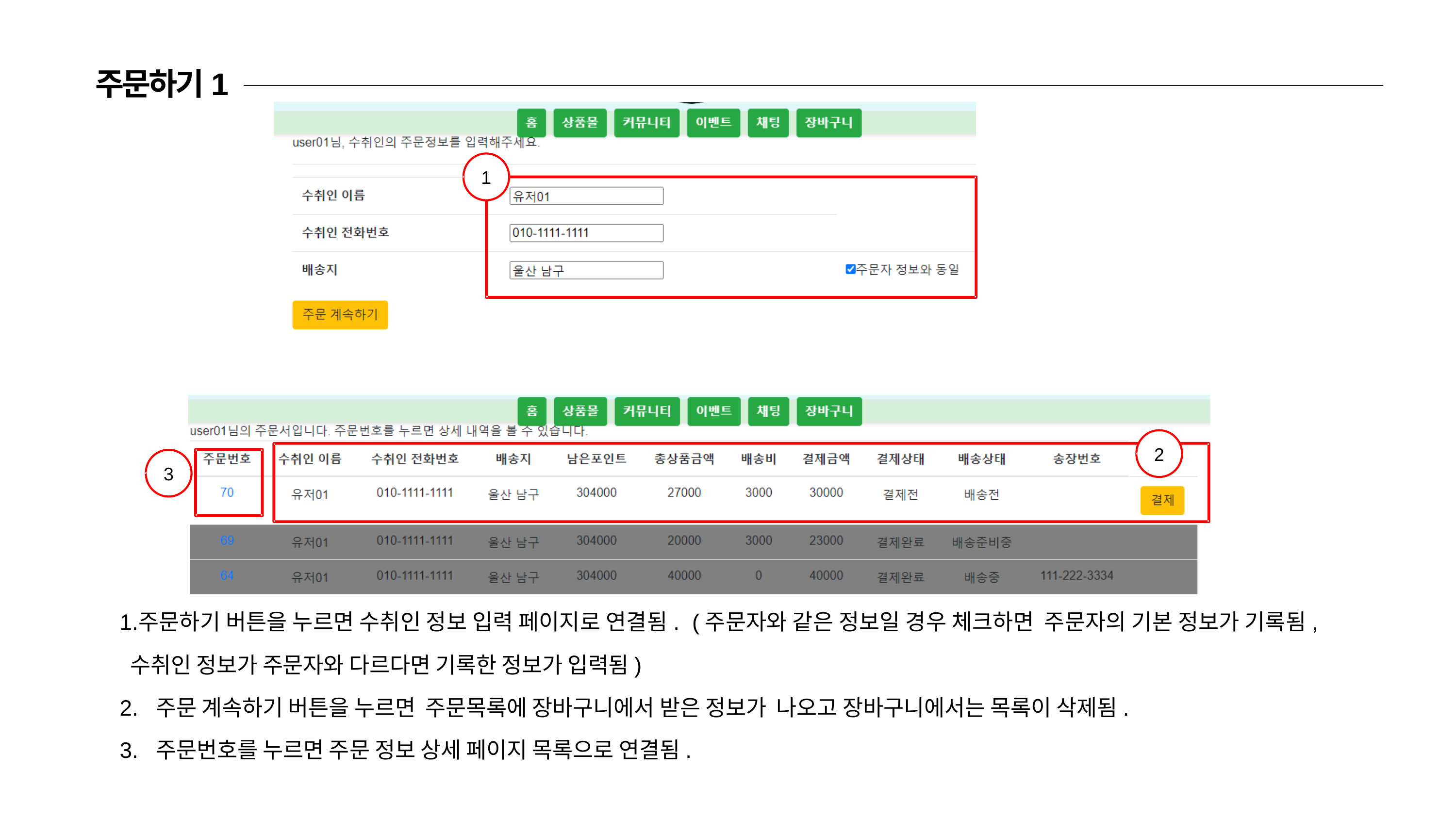

주문하기1

1

2

3

주문하기 버튼을 누르면 수취인 정보 입력 페이지로 연결됨.  (주문자와 같은 정보일 경우 체크하면  주문자의 기본 정보가 기록됨,  수취인 정보가 주문자와 다르다면 기록한 정보가 입력됨)
2.  주문 계속하기 버튼을 누르면  주문목록에 장바구니에서 받은 정보가  나오고 장바구니에서는 목록이 삭제됨.
3.  주문번호를 누르면 주문 정보 상세 페이지 목록으로 연결됨.